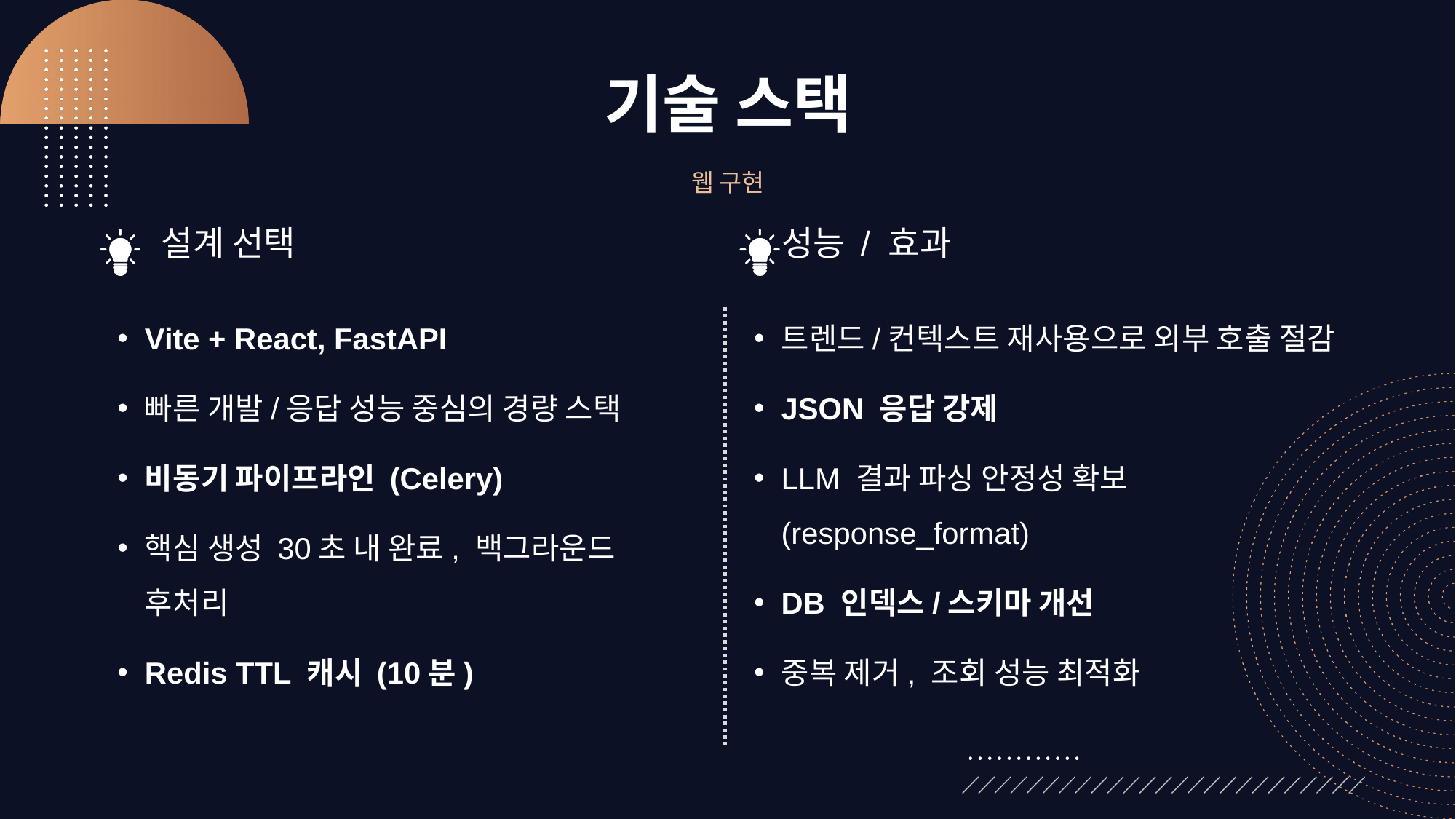

# 기술 스택
웹 구현
설계 선택
성능 / 효과
Vite + React, FastAPI
빠른 개발/응답 성능 중심의 경량 스택
비동기 파이프라인 (Celery)
핵심 생성 30초 내 완료, 백그라운드 후처리
Redis TTL 캐시 (10분)
트렌드/컨텍스트 재사용으로 외부 호출 절감
JSON 응답 강제
LLM 결과 파싱 안정성 확보 (response_format)
DB 인덱스/스키마 개선
중복 제거, 조회 성능 최적화